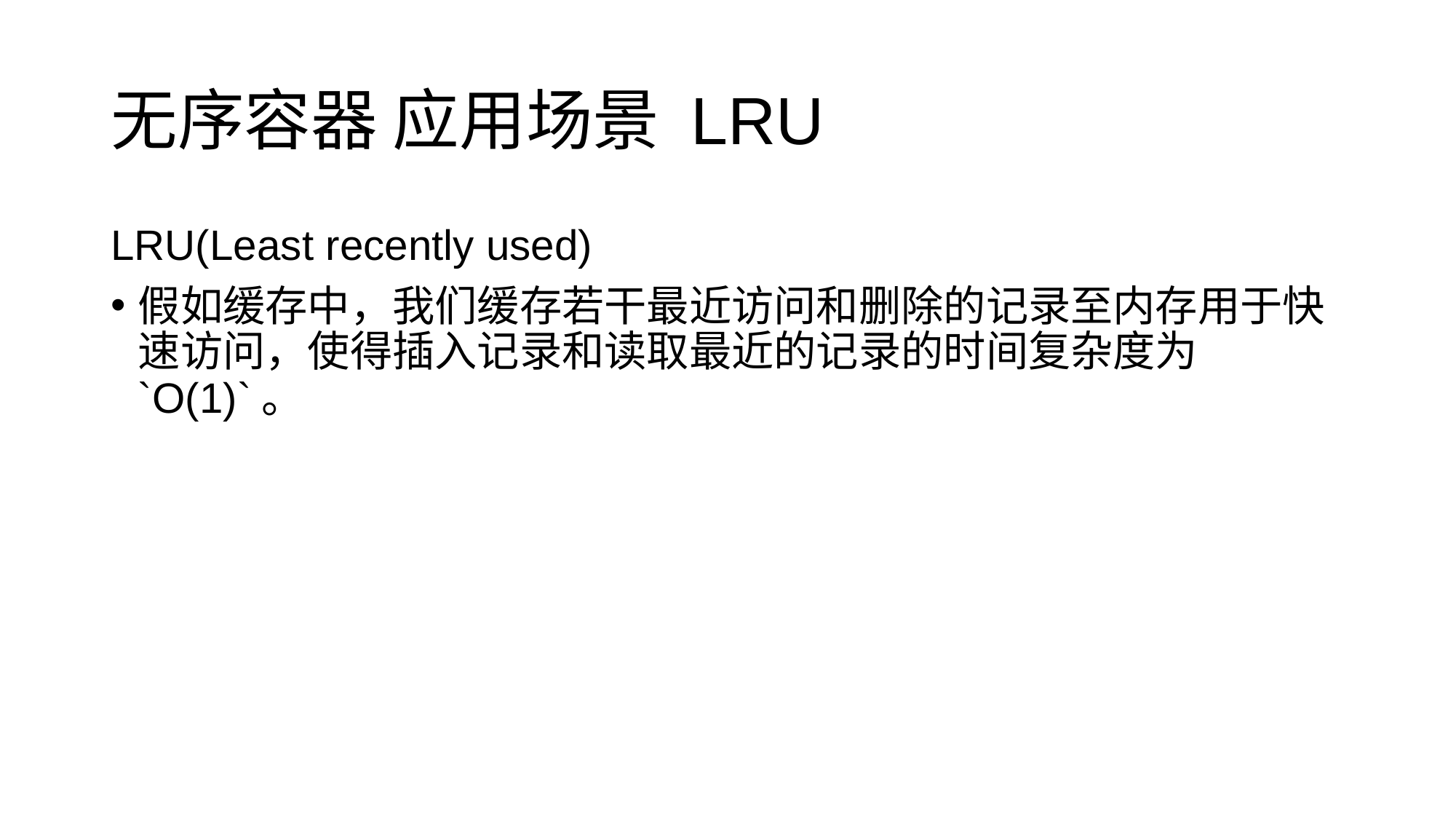

# 无序容器 应用场景 LRU
LRU(Least recently used)
假如缓存中，我们缓存若干最近访问和删除的记录至内存用于快速访问，使得插入记录和读取最近的记录的时间复杂度为 `O(1)`。